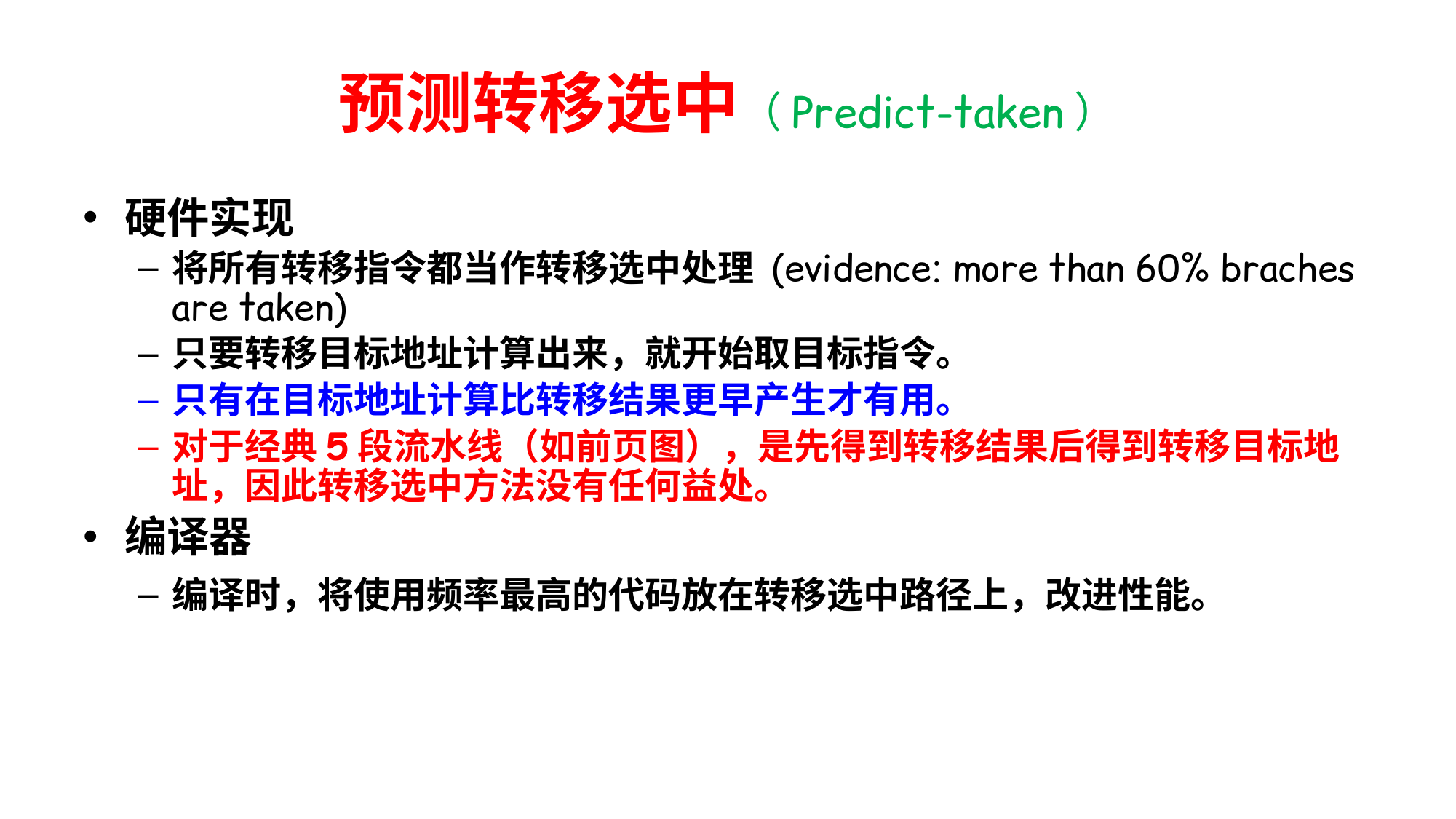

# 预测转移选中（Predict-taken）
硬件实现
将所有转移指令都当作转移选中处理 (evidence: more than 60% braches are taken)
只要转移目标地址计算出来，就开始取目标指令。
只有在目标地址计算比转移结果更早产生才有用。
对于经典5段流水线（如前页图），是先得到转移结果后得到转移目标地址，因此转移选中方法没有任何益处。
编译器
编译时，将使用频率最高的代码放在转移选中路径上，改进性能。
212